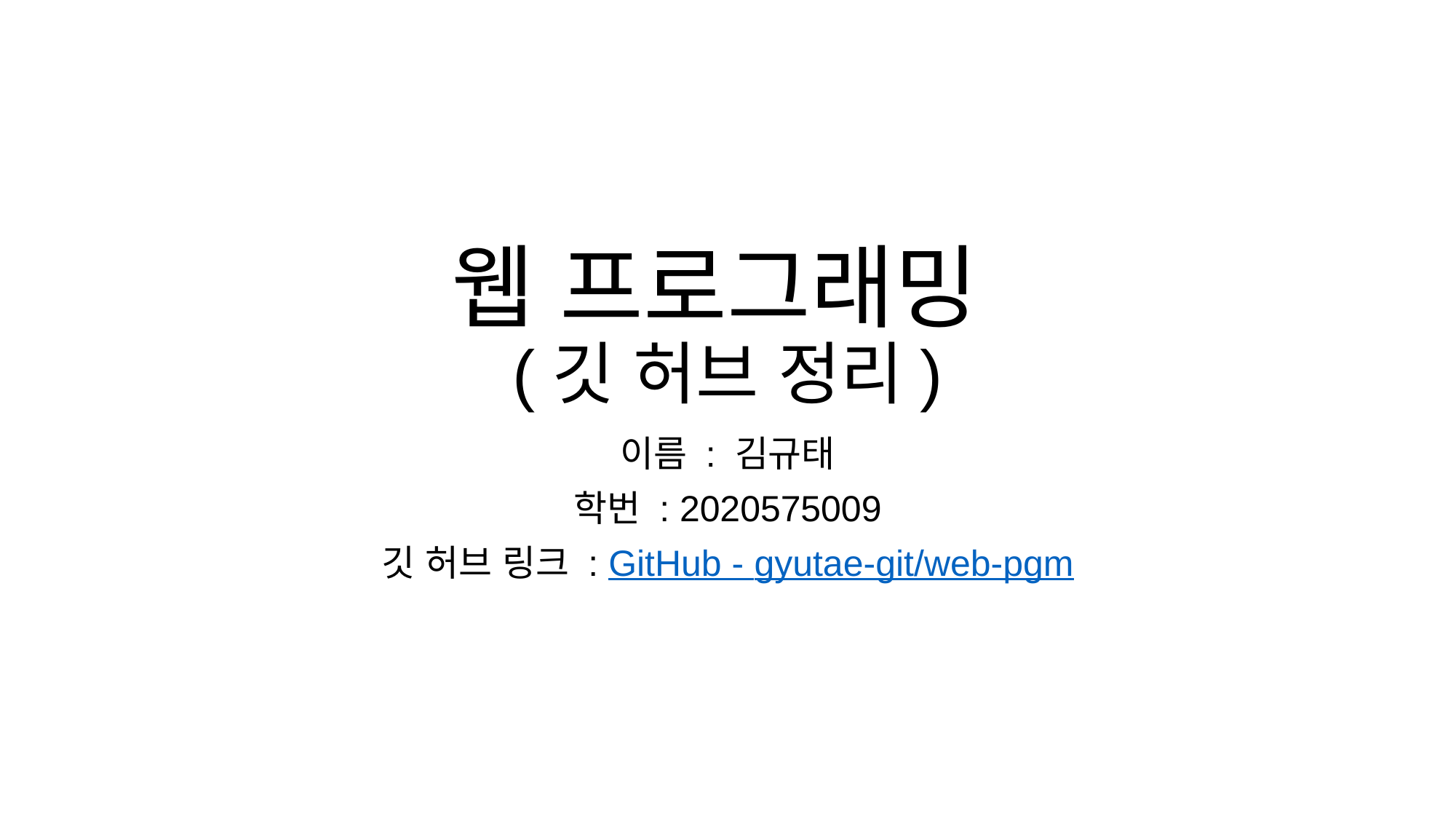

# 웹 프로그래밍 (깃 허브 정리)
이름 : 김규태
학번 : 2020575009
깃 허브 링크 : GitHub - gyutae-git/web-pgm